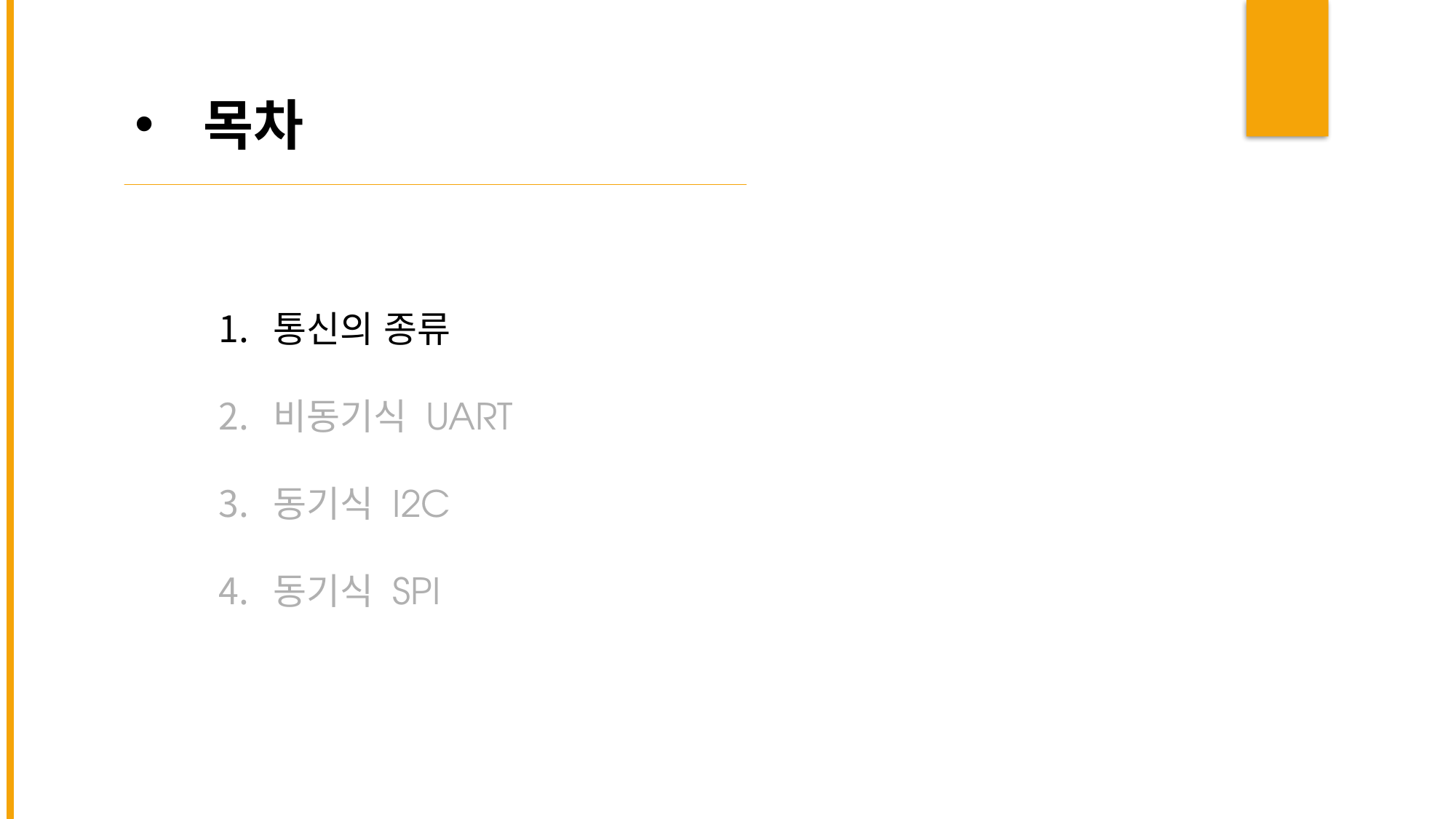

목차
통신의 종류
비동기식 UART
동기식 I2C
동기식 SPI